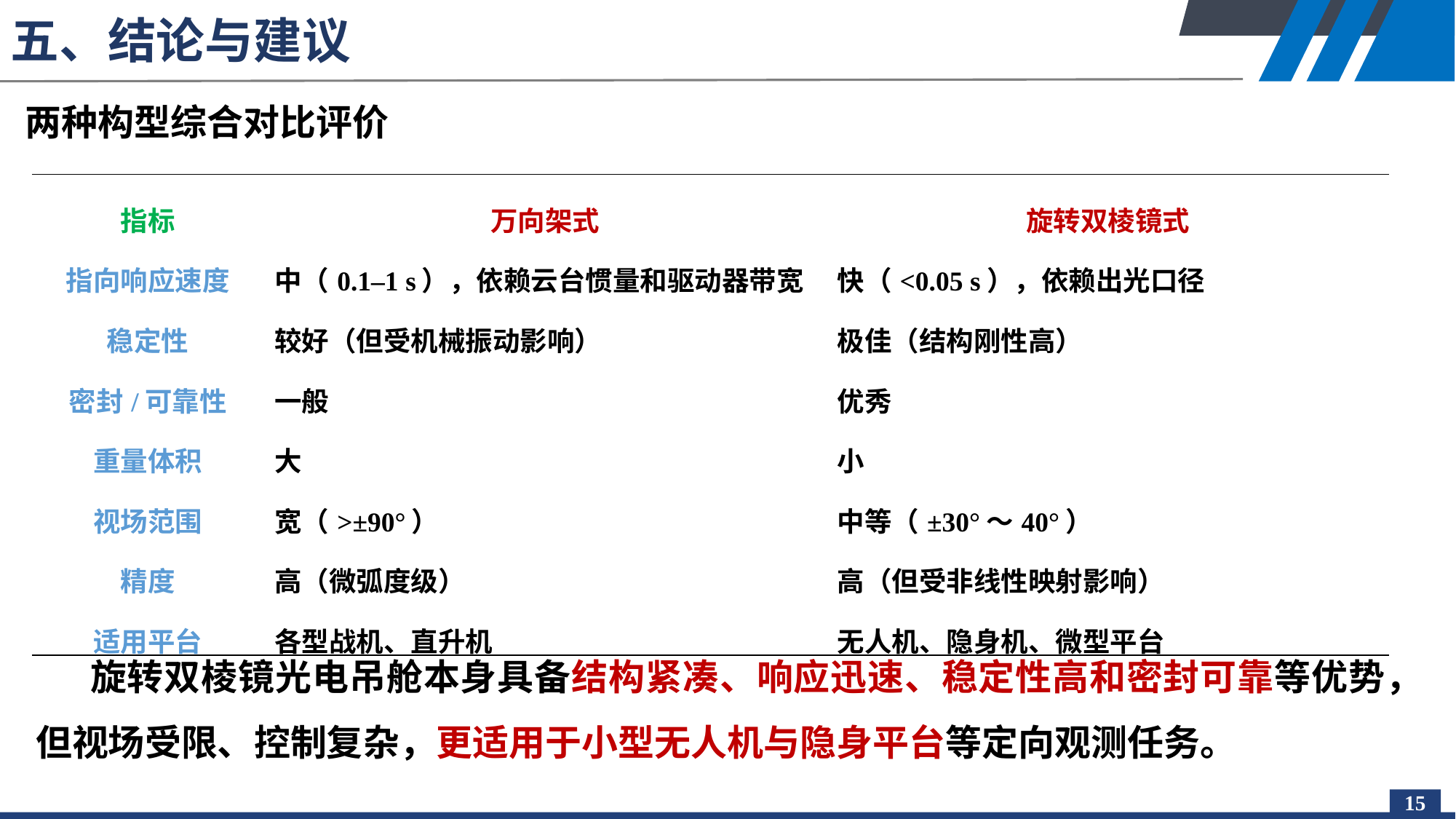

# 五、结论与建议

两种构型综合对比评价
| 指标 | 万向架式 | 旋转双棱镜式 |
| --- | --- | --- |
| 指向响应速度 | 中（0.1–1 s），依赖云台惯量和驱动器带宽 | 快（<0.05 s），依赖出光口径 |
| 稳定性 | 较好（但受机械振动影响） | 极佳（结构刚性高） |
| 密封/可靠性 | 一般 | 优秀 |
| 重量体积 | 大 | 小 |
| 视场范围 | 宽（>±90°） | 中等（±30°～40°） |
| 精度 | 高（微弧度级） | 高（但受非线性映射影响） |
| 适用平台 | 各型战机、直升机 | 无人机、隐身机、微型平台 |
旋转双棱镜光电吊舱本身具备结构紧凑、响应迅速、稳定性高和密封可靠等优势，但视场受限、控制复杂，更适用于小型无人机与隐身平台等定向观测任务。